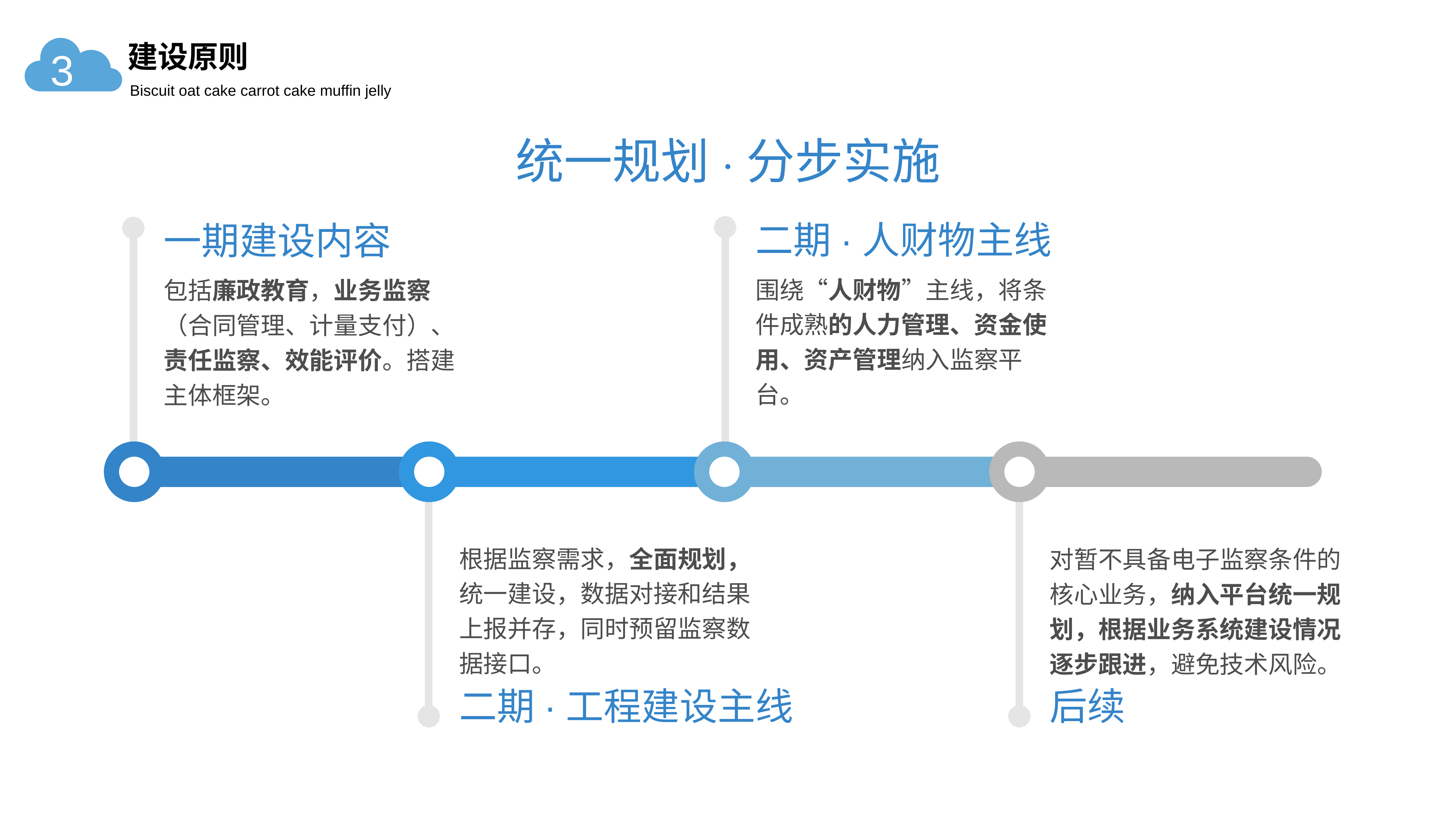

建设原则
3

Biscuit oat cake carrot cake muffin jelly
统一规划·分步实施
二期·人财物主线
围绕“人财物”主线，将条件成熟的人力管理、资金使用、资产管理纳入监察平台。
一期建设内容
包括廉政教育，业务监察（合同管理、计量支付）、责任监察、效能评价。搭建主体框架。

根据监察需求，全面规划，统一建设，数据对接和结果上报并存，同时预留监察数据接口。
二期·工程建设主线
对暂不具备电子监察条件的核心业务，纳入平台统一规划，根据业务系统建设情况逐步跟进，避免技术风险。
后续
22